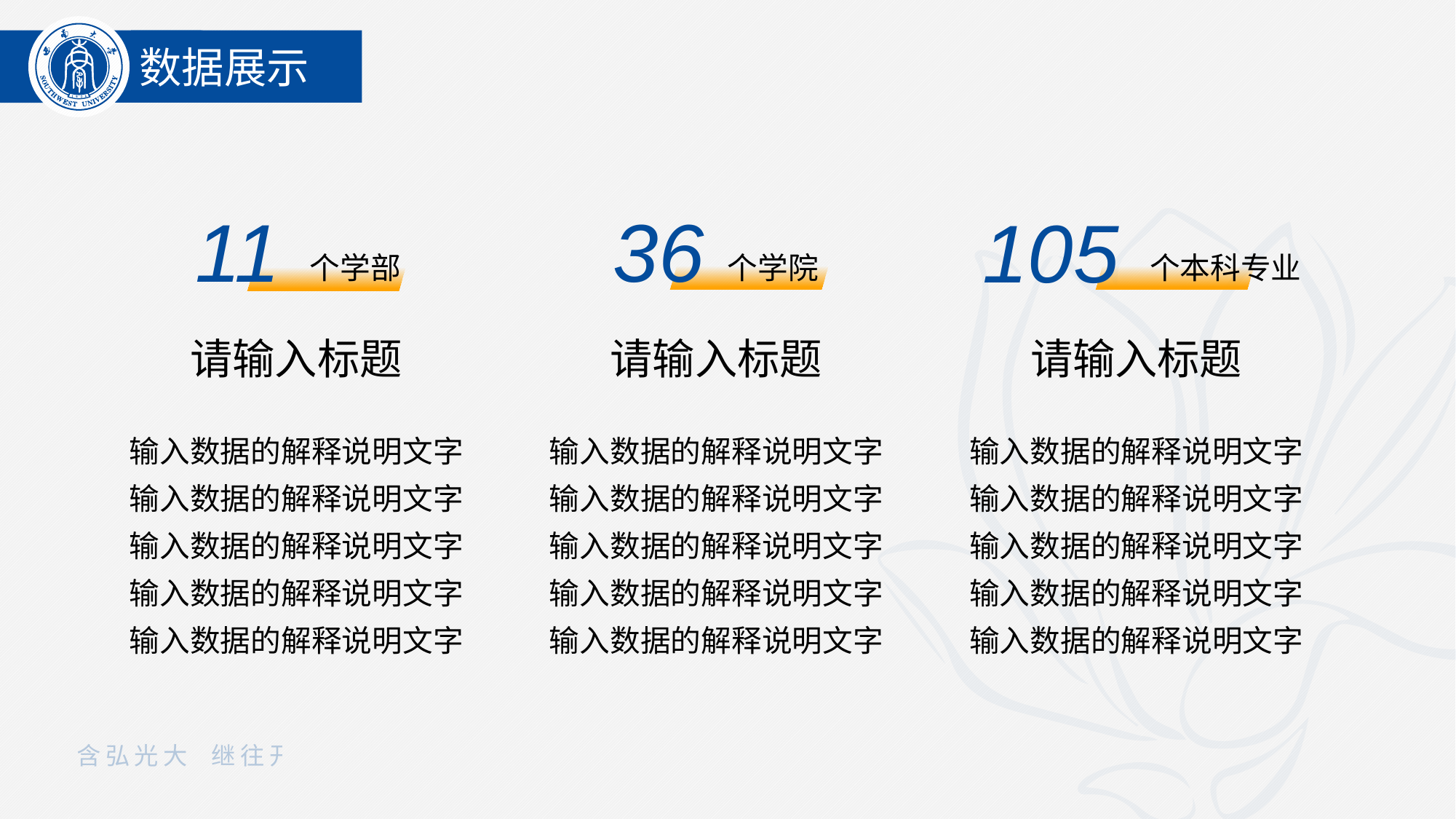

数据展示
11
36
105
个学部
个学院
个本科专业

请输入标题
请输入标题
请输入标题
输入数据的解释说明文字
输入数据的解释说明文字
输入数据的解释说明文字
输入数据的解释说明文字
输入数据的解释说明文字
输入数据的解释说明文字
输入数据的解释说明文字
输入数据的解释说明文字
输入数据的解释说明文字
输入数据的解释说明文字
输入数据的解释说明文字
输入数据的解释说明文字
输入数据的解释说明文字
输入数据的解释说明文字
输入数据的解释说明文字